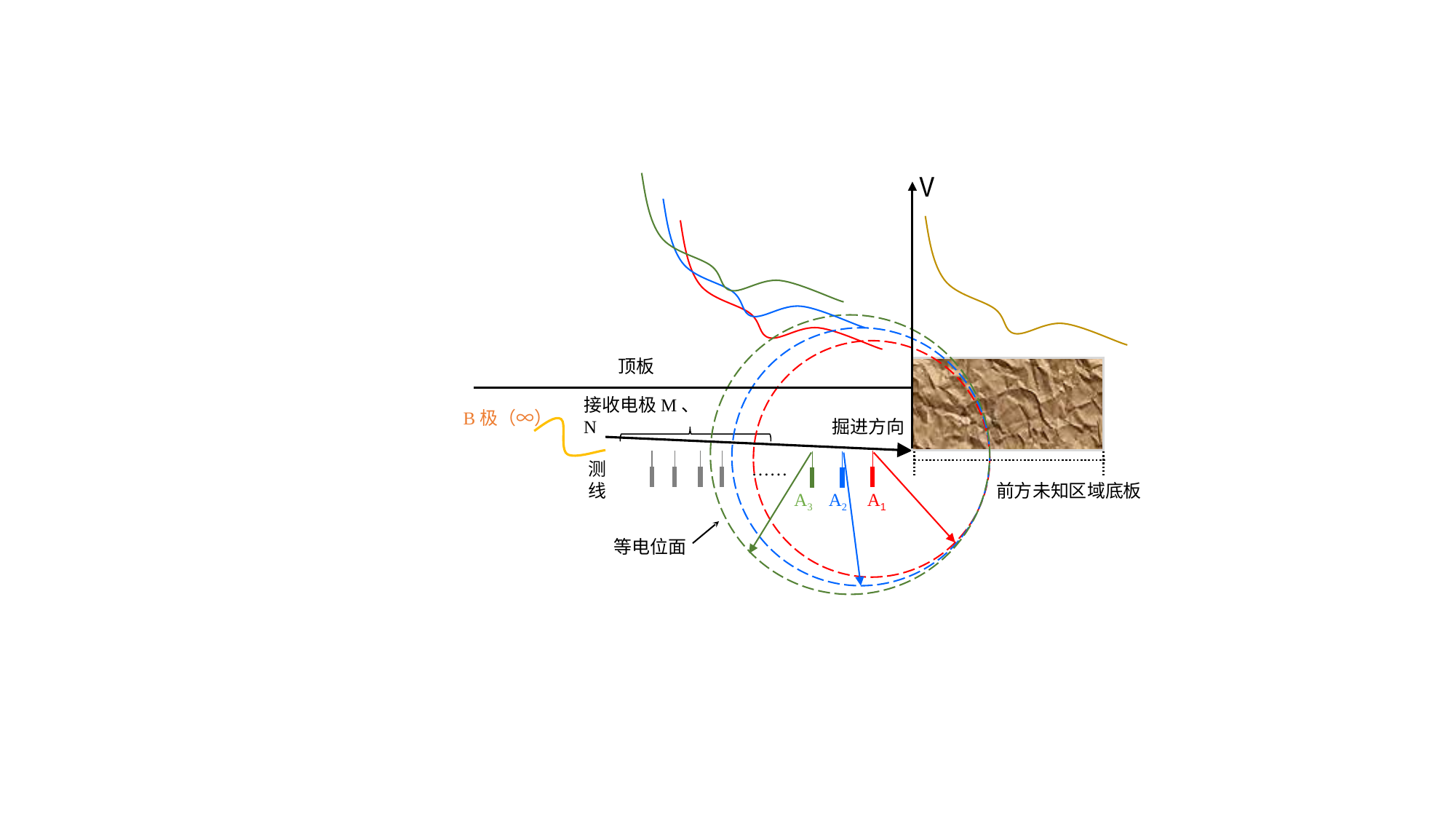

V

顶板

接收电极M、N
B极（∞）
掘进方向

测线
……
前方未知区域底板
A3
A2
A1
等电位面